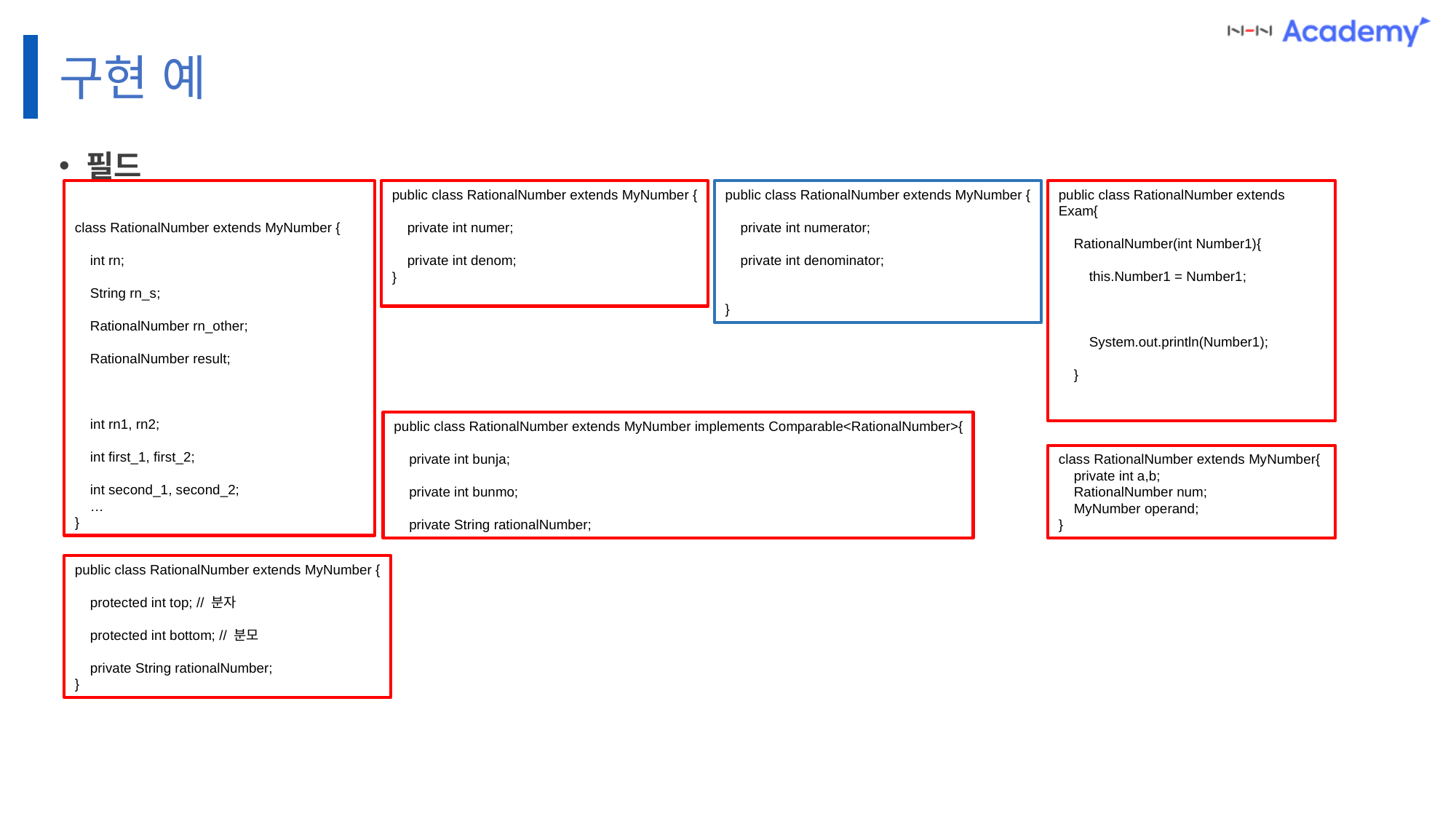

구현 예
필드

class RationalNumber extends MyNumber {

    int rn;

    String rn_s;

    RationalNumber rn_other;

    RationalNumber result;

    int rn1, rn2;

    int first_1, first_2;

    int second_1, second_2;
    …
}
public class RationalNumber extends MyNumber {

    private int numer;

    private int denom;
}

public class RationalNumber extends MyNumber {

    private int numerator;

    private int denominator;

}
public class RationalNumber extends Exam{

    RationalNumber(int Number1){

        this.Number1 = Number1;

        System.out.println(Number1);

    }

public class RationalNumber extends MyNumber implements Comparable<RationalNumber>{

    private int bunja;

    private int bunmo;

    private String rationalNumber;
class RationalNumber extends MyNumber{
    private int a,b;
    RationalNumber num;
    MyNumber operand;
}
public class RationalNumber extends MyNumber {

    protected int top; // 분자

    protected int bottom; // 분모

    private String rationalNumber;
}